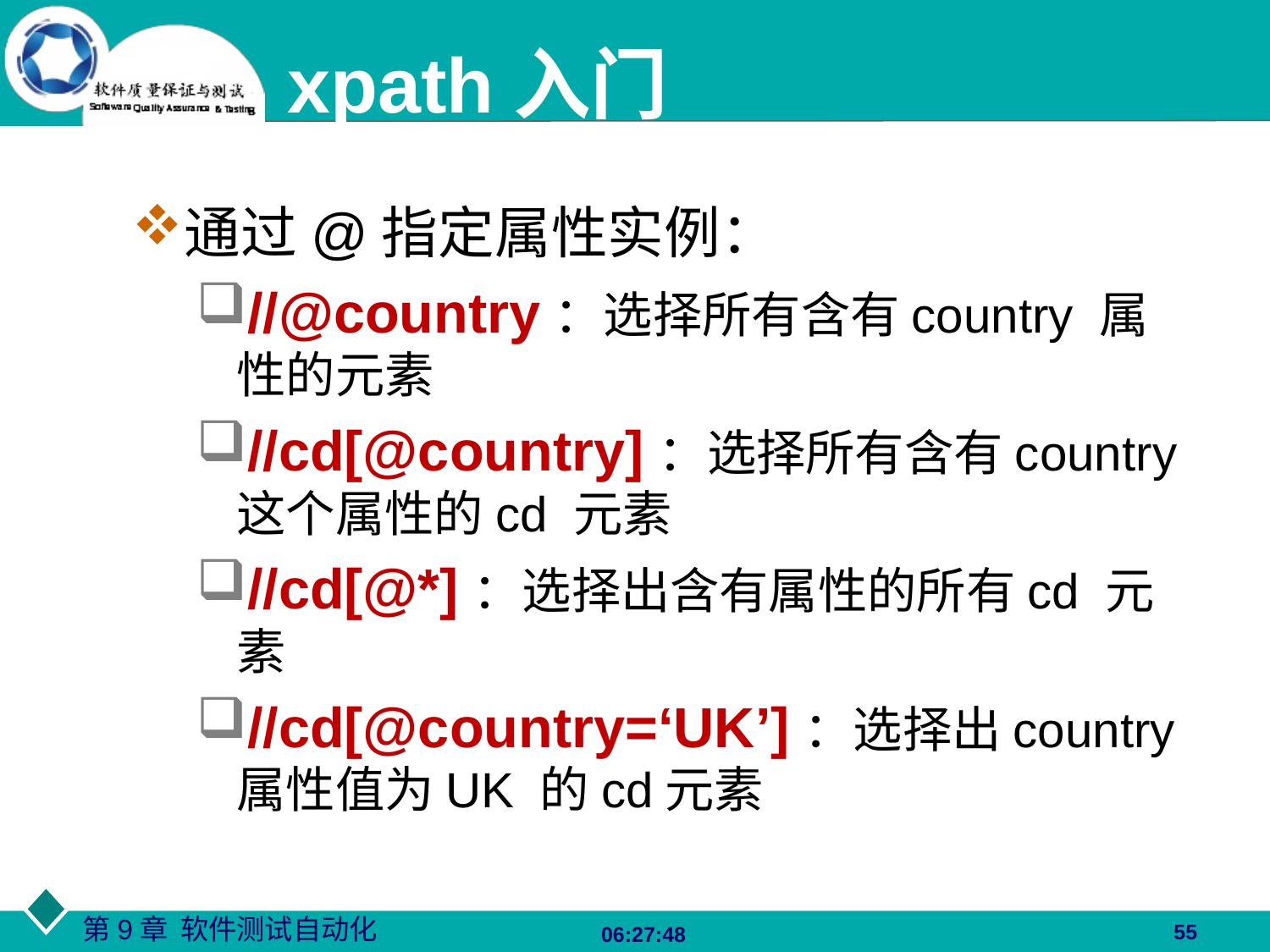

xpath入门
通过@指定属性实例：
//@country：选择所有含有country 属性的元素
//cd[@country]：选择所有含有country 这个属性的cd 元素
//cd[@*]：选择出含有属性的所有cd 元素
//cd[@country=‘UK’]：选择出country 属性值为UK 的cd元素
55
06:27:48